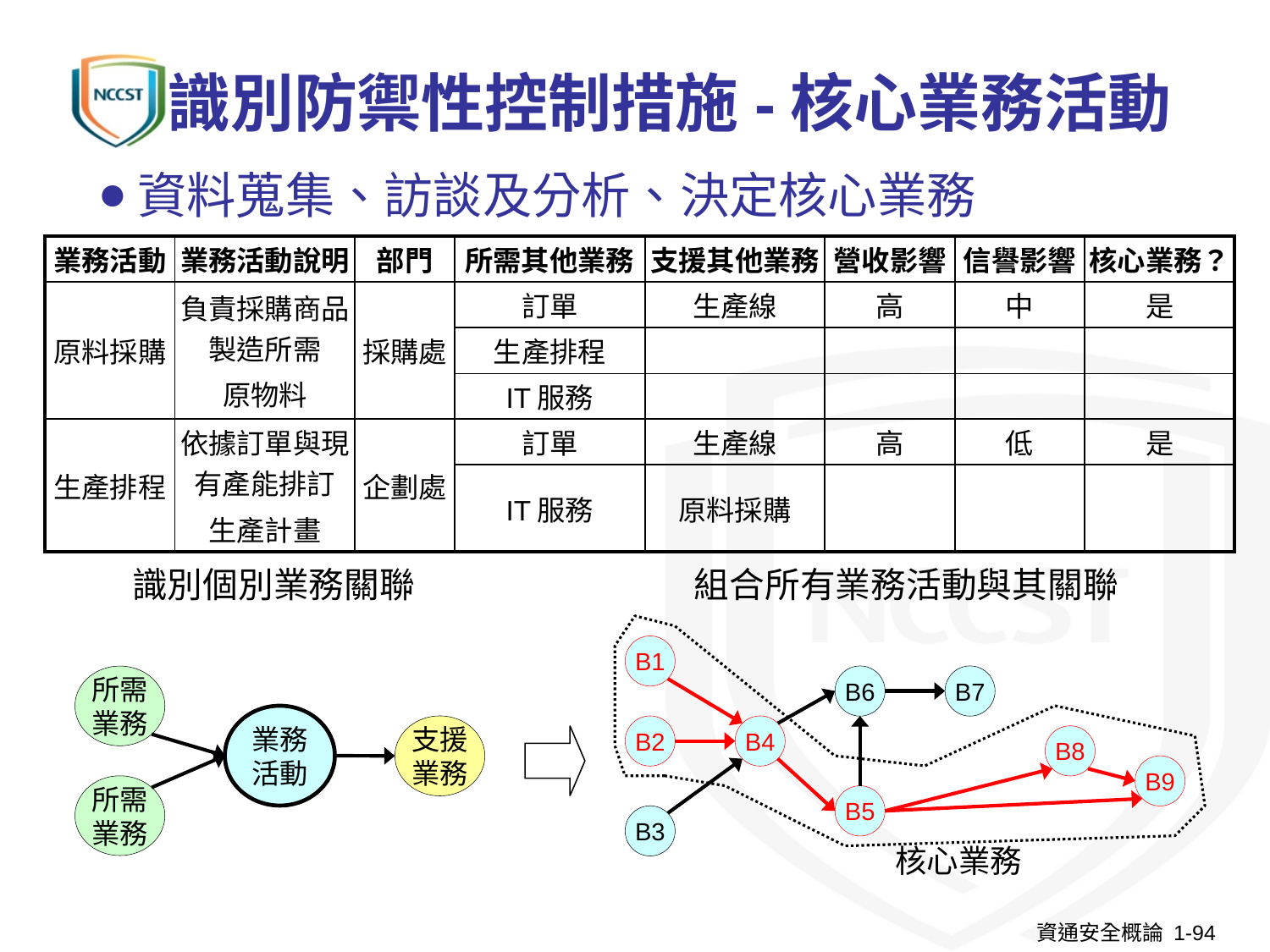

# 識別防禦性控制措施-核心業務活動
資料蒐集、訪談及分析、決定核心業務
| 業務活動 | 業務活動說明 | 部門 | 所需其他業務 | 支援其他業務 | 營收影響 | 信譽影響 | 核心業務？ |
| --- | --- | --- | --- | --- | --- | --- | --- |
| 原料採購 | 負責採購商品製造所需 原物料 | 採購處 | 訂單 | 生產線 | 高 | 中 | 是 |
|  |  |  | 生產排程 |  |  |  |  |
|  |  |  | IT服務 |  |  |  |  |
| 生產排程 | 依據訂單與現有產能排訂 生產計畫 | 企劃處 | 訂單 | 生產線 | 高 | 低 | 是 |
|  |  |  | IT服務 | 原料採購 |  |  |  |
識別個別業務關聯
組合所有業務活動與其關聯

B1
B6
B7
所需業務
業務活動
支援業務
B2
B4

B8
B9
所需業務
B5
B3
核心業務